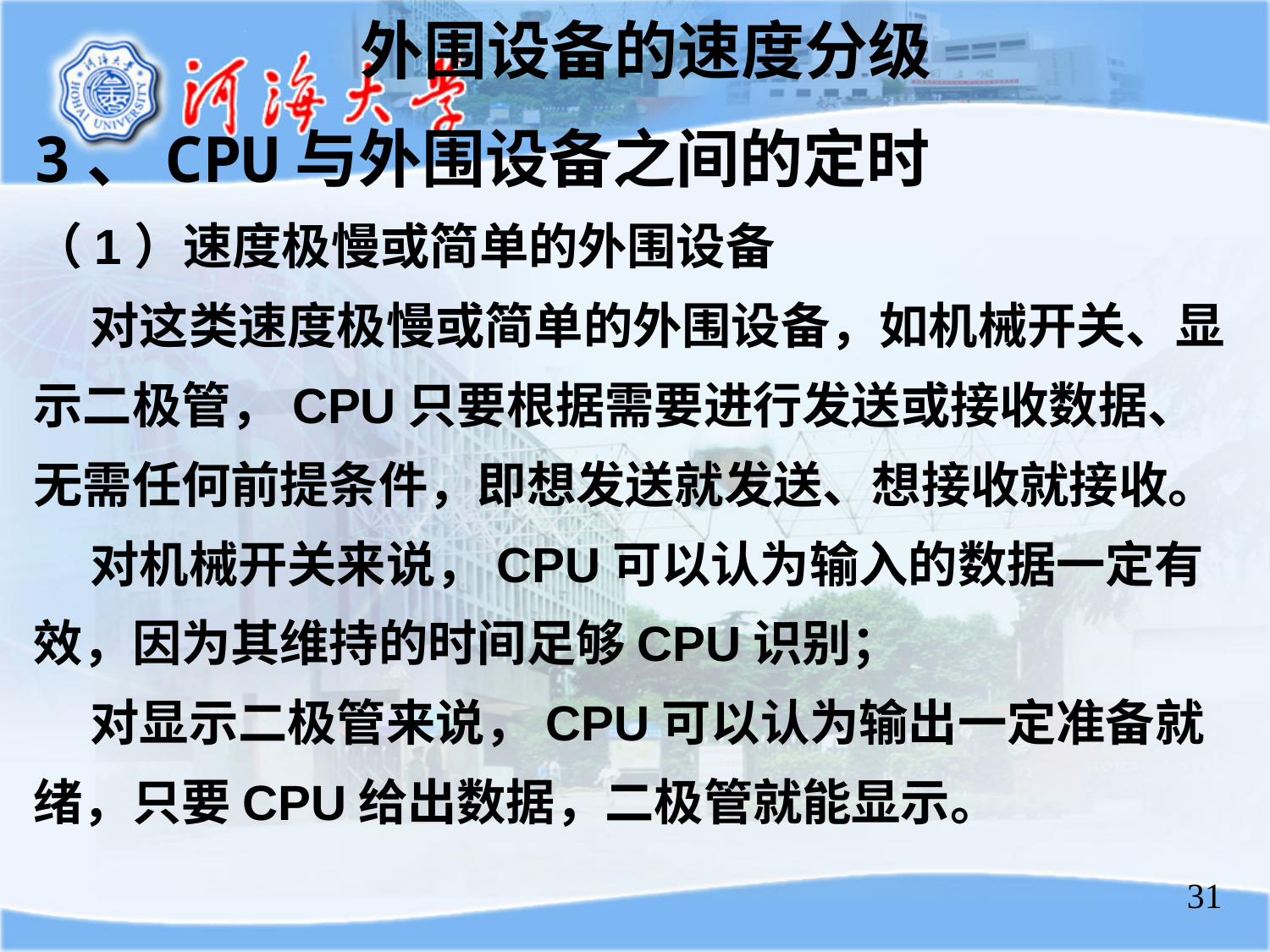

外围设备的速度分级
3、CPU与外围设备之间的定时
（1）速度极慢或简单的外围设备
    对这类速度极慢或简单的外围设备，如机械开关、显示二极管，CPU只要根据需要进行发送或接收数据、无需任何前提条件，即想发送就发送、想接收就接收。
    对机械开关来说，CPU可以认为输入的数据一定有效，因为其维持的时间足够CPU识别；
    对显示二极管来说，CPU可以认为输出一定准备就绪，只要CPU给出数据，二极管就能显示。
31